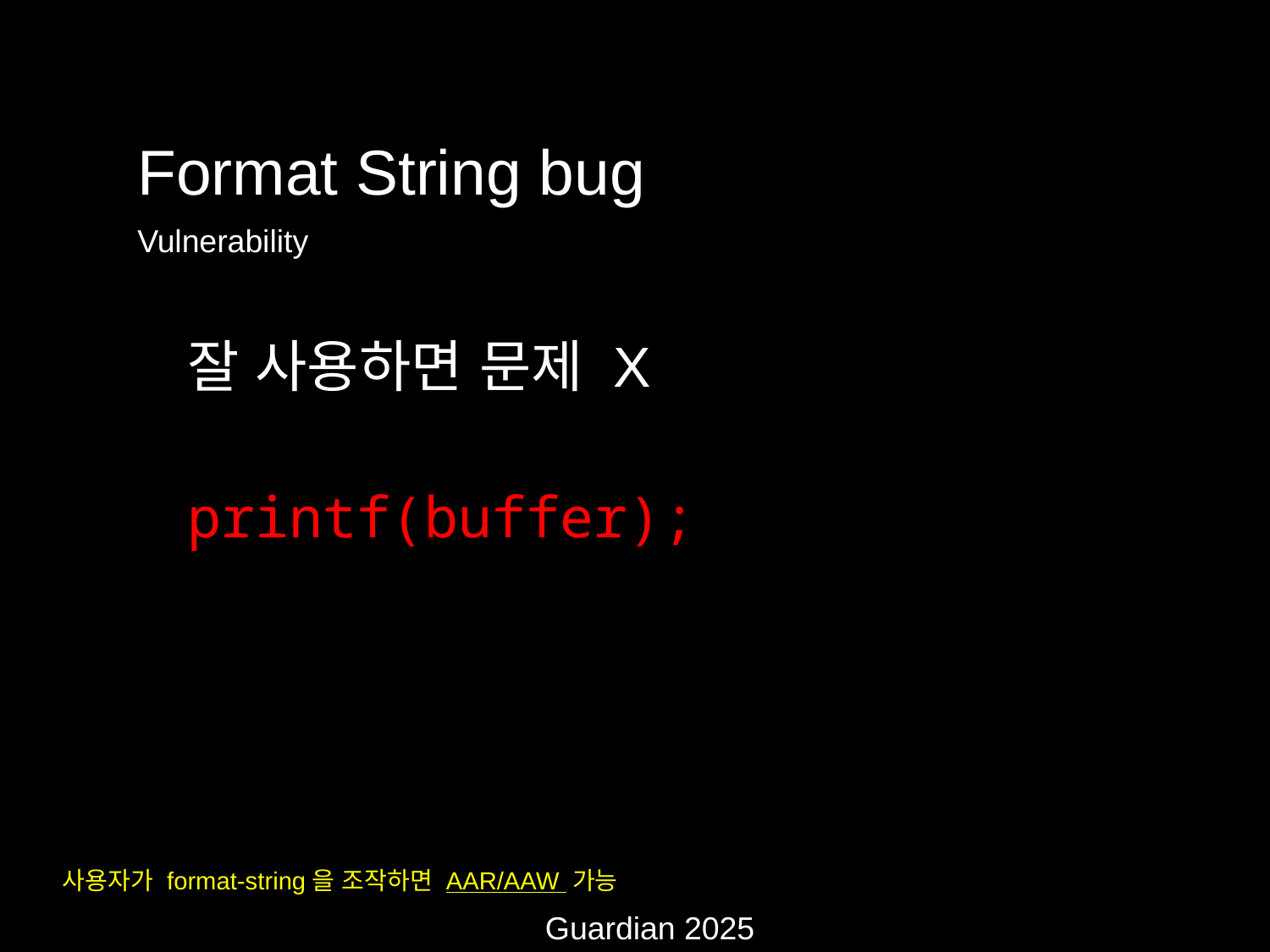

Format String bug
Vulnerability
잘 사용하면 문제 X
printf(buffer);
사용자가 format-string을 조작하면 AAR/AAW 가능